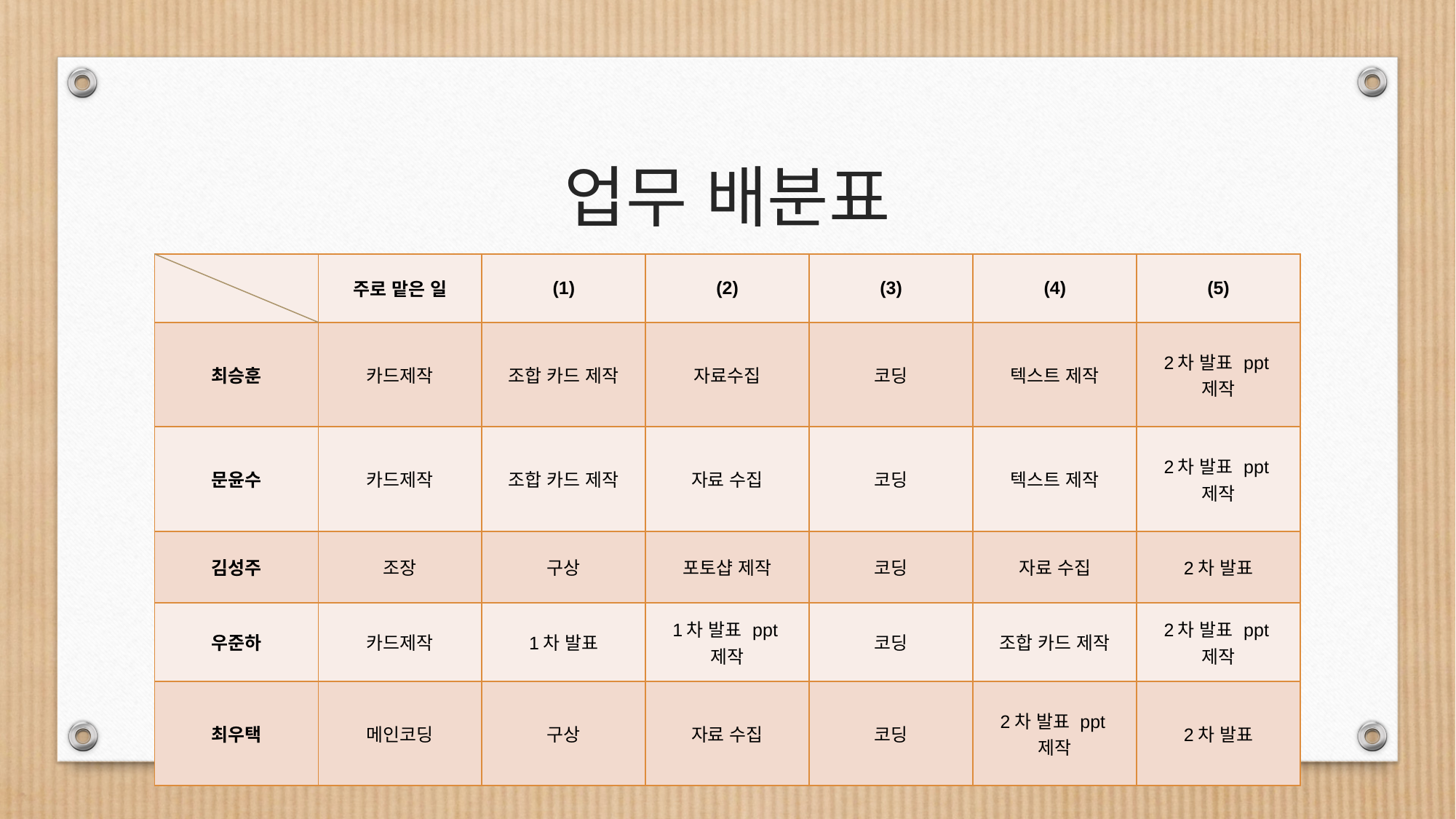

# 업무 배분표
|  | 주로 맡은 일 | (1) | (2) | (3) | (4) | (5) |
| --- | --- | --- | --- | --- | --- | --- |
| 최승훈 | 카드제작 | 조합 카드 제작 | 자료수집 | 코딩 | 텍스트 제작 | 2차 발표 ppt제작 |
| 문윤수 | 카드제작 | 조합 카드 제작 | 자료 수집 | 코딩 | 텍스트 제작 | 2차 발표 ppt제작 |
| 김성주 | 조장 | 구상 | 포토샵 제작 | 코딩 | 자료 수집 | 2차 발표 |
| 우준하 | 카드제작 | 1차 발표 | 1차 발표 ppt제작 | 코딩 | 조합 카드 제작 | 2차 발표 ppt제작 |
| 최우택 | 메인코딩 | 구상 | 자료 수집 | 코딩 | 2차 발표 ppt제작 | 2차 발표 |